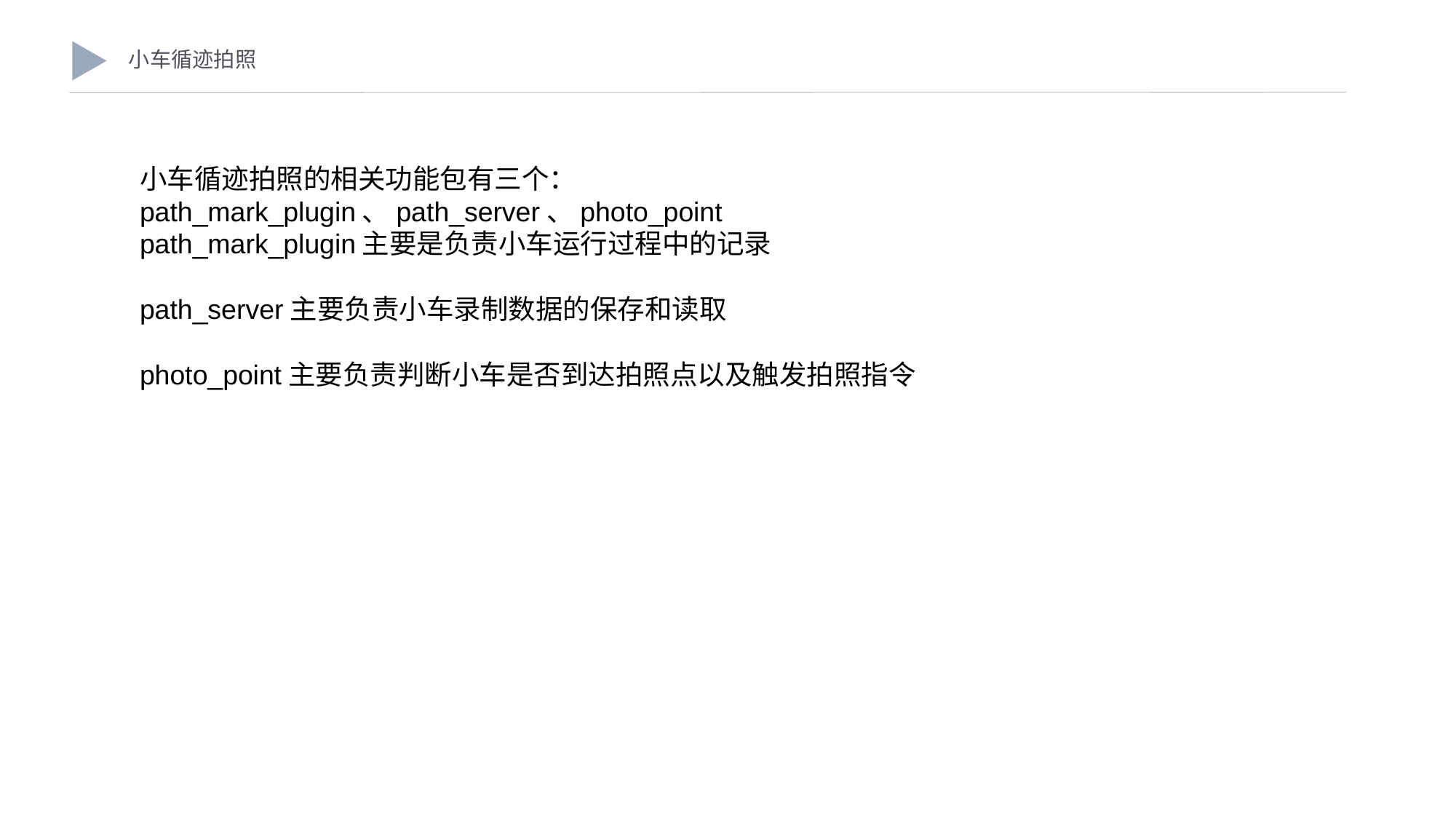

小车循迹拍照

小车循迹拍照的相关功能包有三个：path_mark_plugin、path_server、photo_point
path_mark_plugin主要是负责小车运行过程中的记录

path_server主要负责小车录制数据的保存和读取

photo_point主要负责判断小车是否到达拍照点以及触发拍照指令